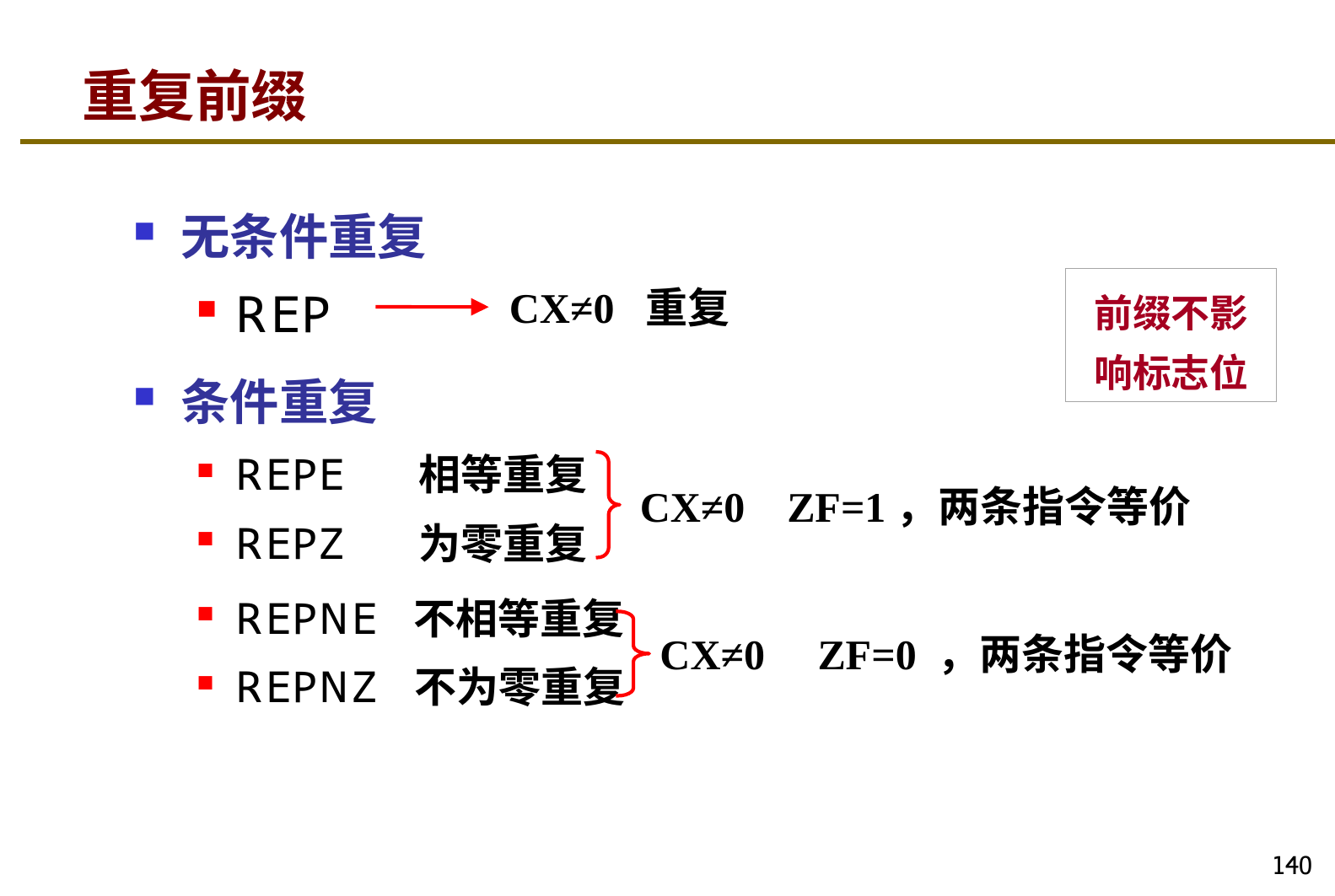

# 重复前缀
无条件重复
REP
条件重复
REPE     相等重复
REPZ     为零重复
REPNE  不相等重复
REPNZ  不为零重复
前缀不影响标志位
CX≠0  重复

CX≠0    ZF=1，两条指令等价

CX≠0     ZF=0 ，两条指令等价
140